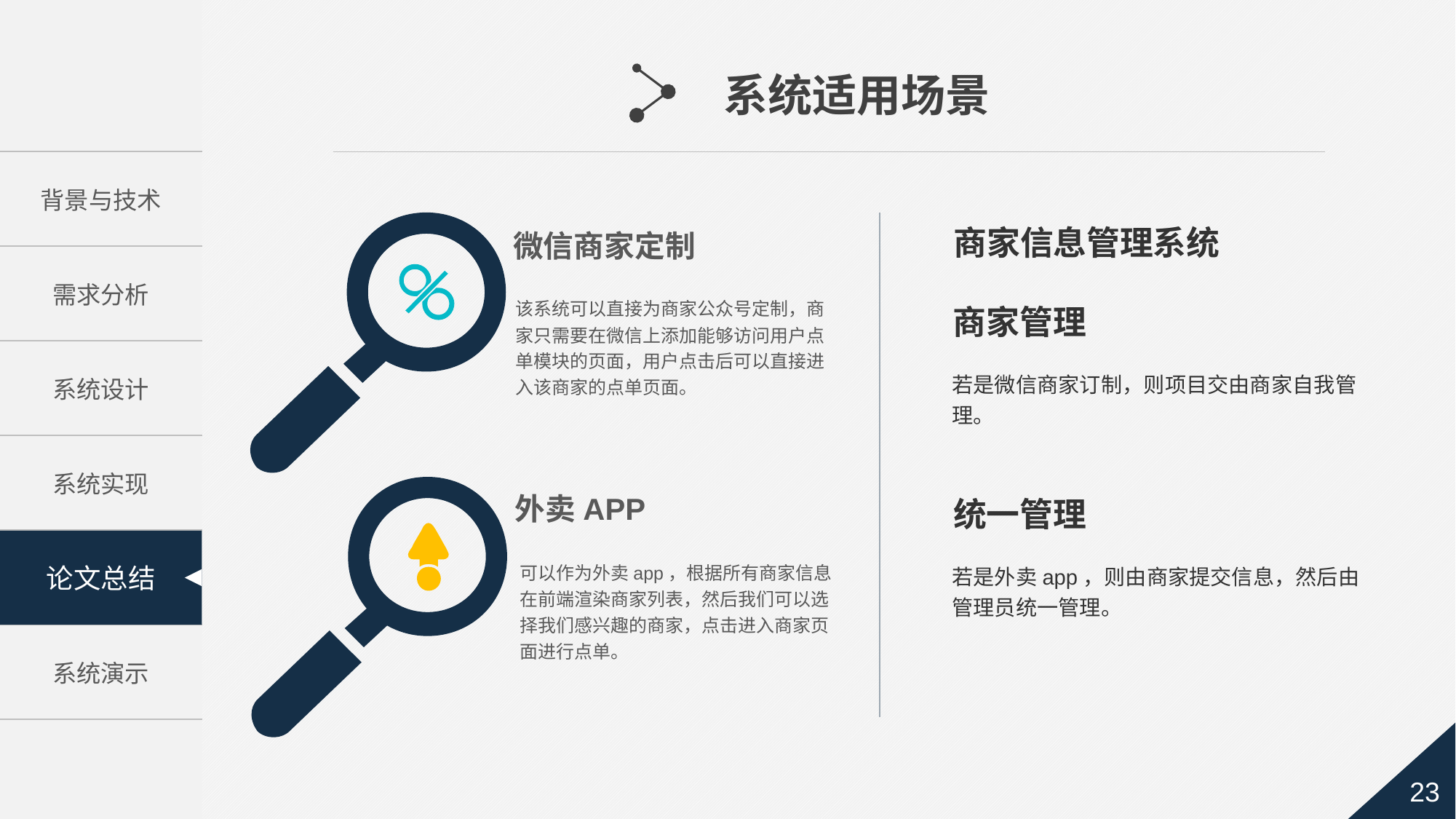

系统适用场景

商家信息管理系统
微信商家定制
该系统可以直接为商家公众号定制，商家只需要在微信上添加能够访问用户点单模块的页面，用户点击后可以直接进入该商家的点单页面。
商家管理
若是微信商家订制，则项目交由商家自我管理。

外卖APP
统一管理
可以作为外卖app，根据所有商家信息在前端渲染商家列表，然后我们可以选择我们感兴趣的商家，点击进入商家页面进行点单。
若是外卖app，则由商家提交信息，然后由管理员统一管理。